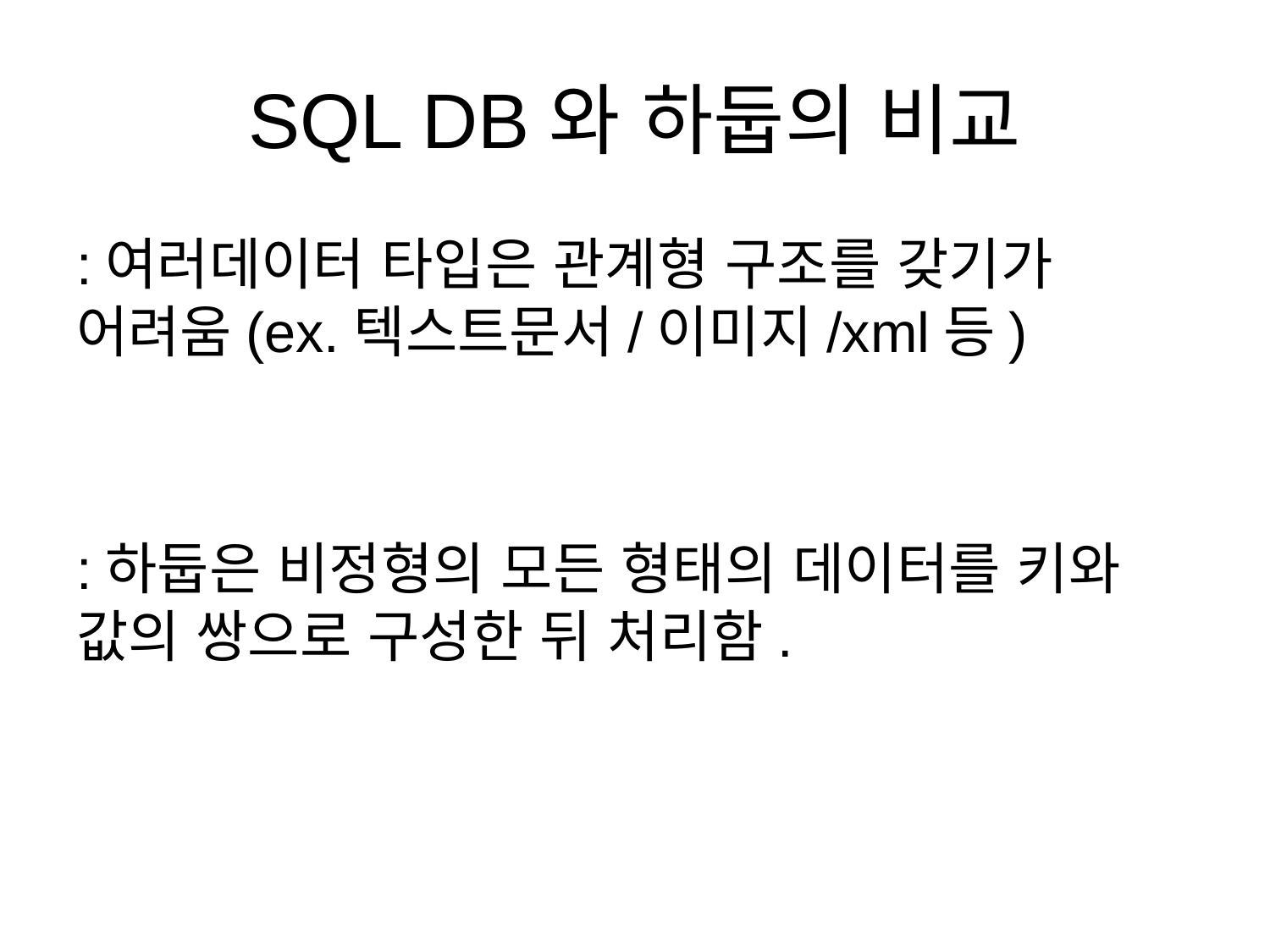

# SQL DB와 하둡의 비교
:여러데이터 타입은 관계형 구조를 갖기가 어려움(ex.텍스트문서/이미지/xml등)

:하둡은 비정형의 모든 형태의 데이터를 키와 값의 쌍으로 구성한 뒤 처리함.